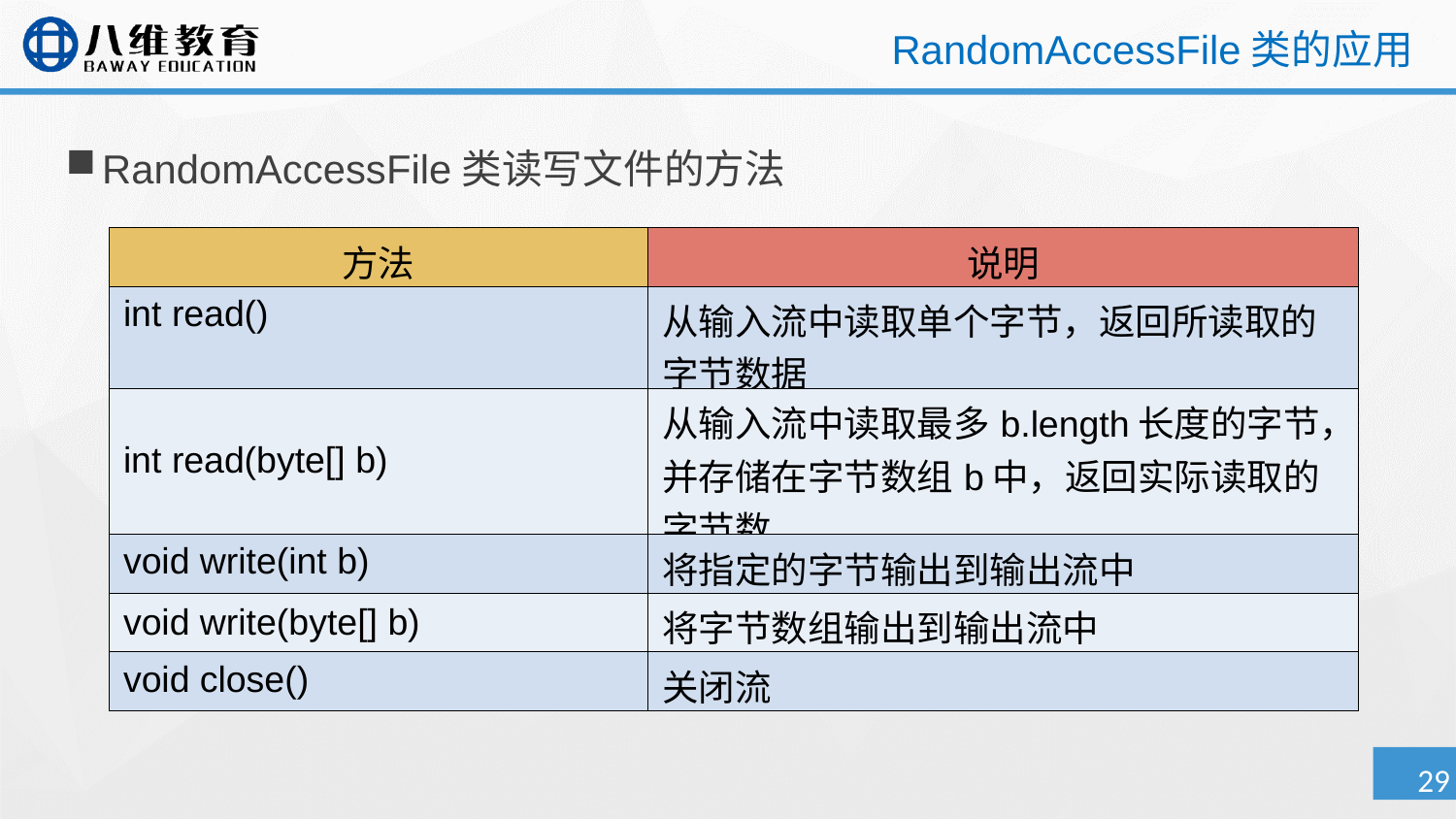

# RandomAccessFile类的应用
RandomAccessFile类读写文件的方法
| 方法 | 说明 |
| --- | --- |
| int read() | 从输入流中读取单个字节，返回所读取的字节数据 |
| int read(byte[] b) | 从输入流中读取最多b.length长度的字节，并存储在字节数组b中，返回实际读取的字节数 |
| void write(int b) | 将指定的字节输出到输出流中 |
| void write(byte[] b) | 将字节数组输出到输出流中 |
| void close() | 关闭流 |